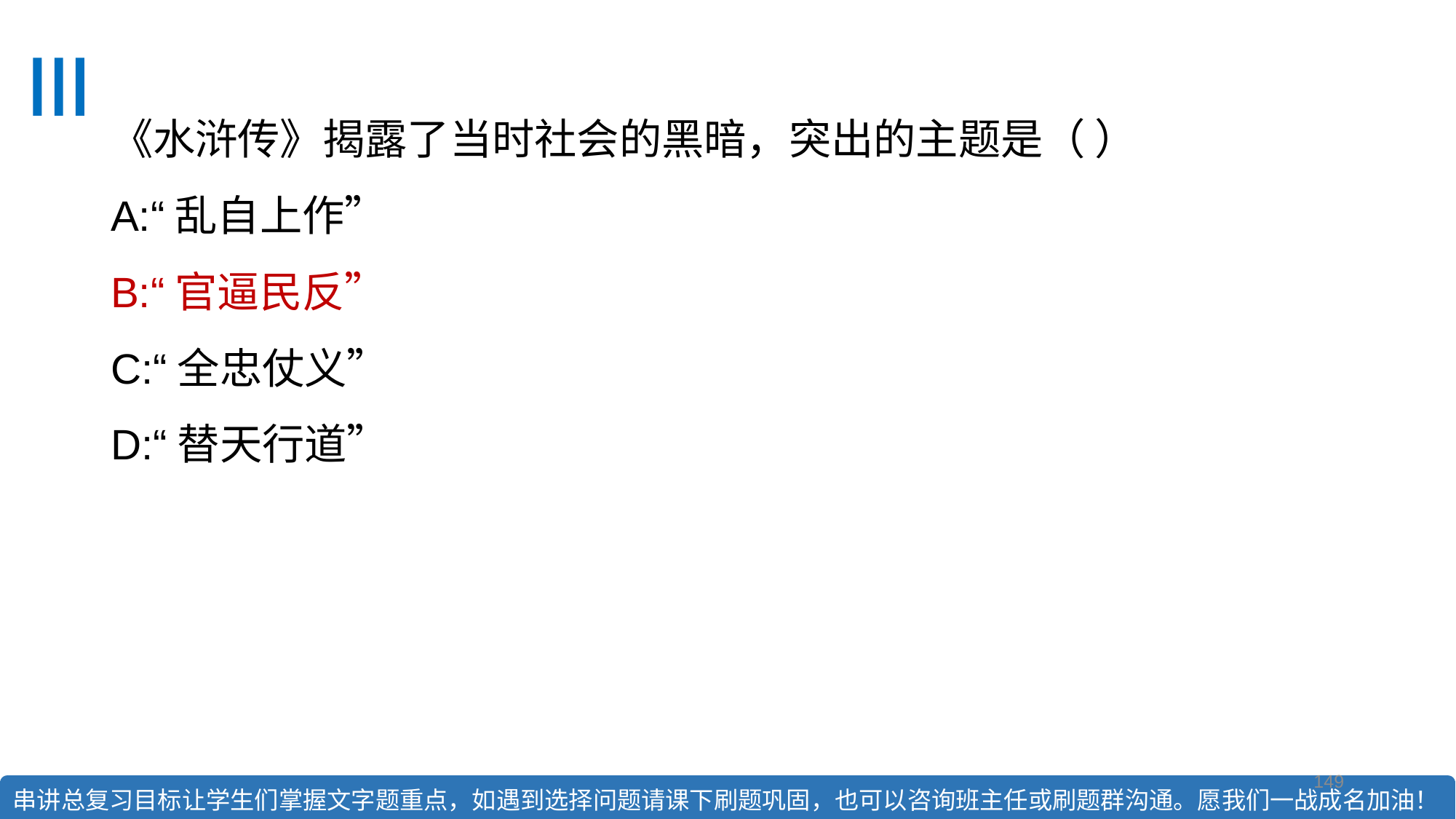

# 《水浒传》揭露了当时社会的黑暗，突出的主题是（ ） A:“乱自上作” B:“官逼民反”  C:“全忠仗义”  D:“替天行道”
149